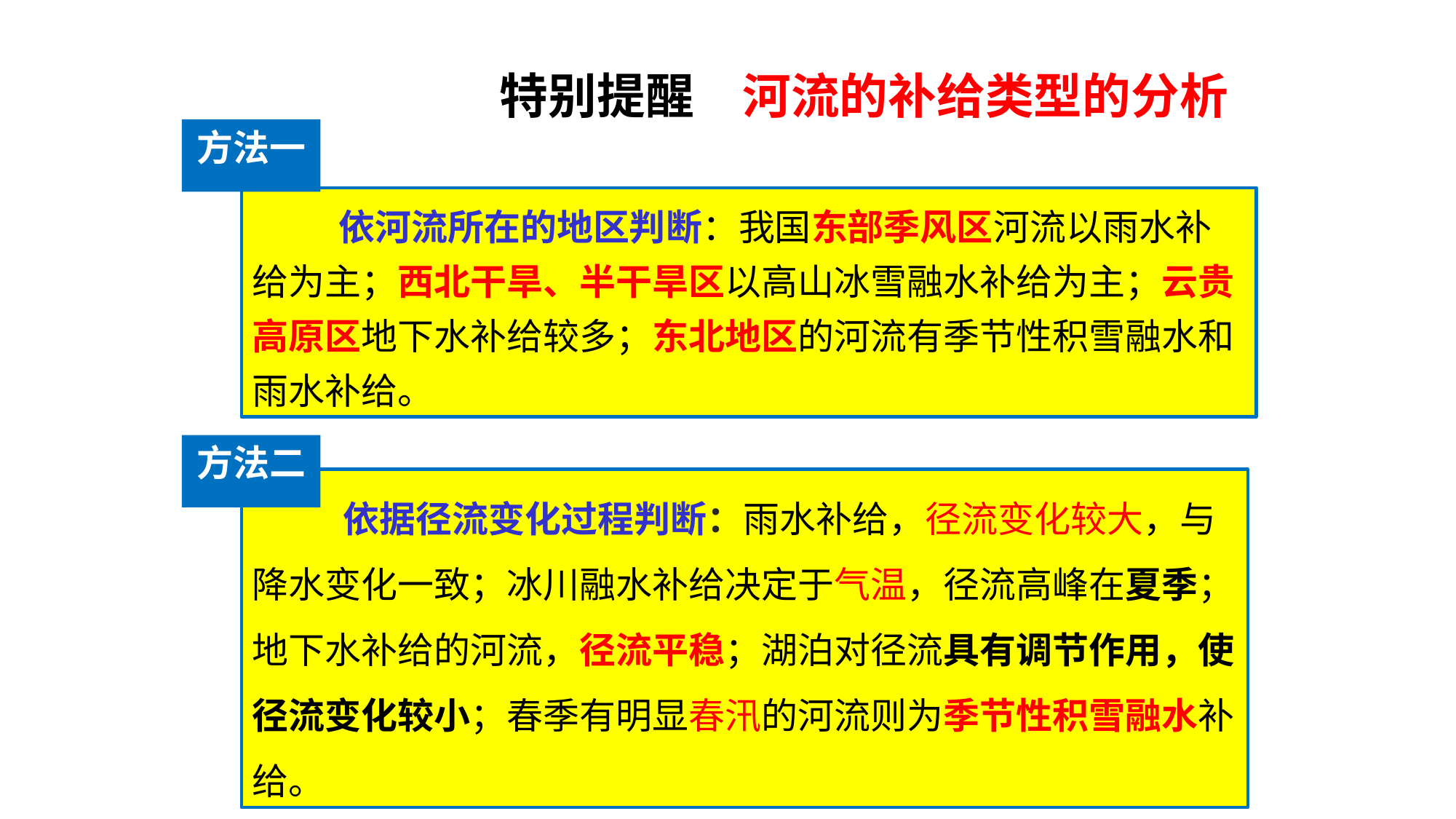

特别提醒　河流的补给类型的分析
方法一
依河流所在的地区判断：我国东部季风区河流以雨水补给为主；西北干旱、半干旱区以高山冰雪融水补给为主；云贵高原区地下水补给较多；东北地区的河流有季节性积雪融水和雨水补给。
方法二
          依据径流变化过程判断：雨水补给，径流变化较大，与降水变化一致；冰川融水补给决定于气温，径流高峰在夏季；地下水补给的河流，径流平稳；湖泊对径流具有调节作用，使径流变化较小；春季有明显春汛的河流则为季节性积雪融水补给。